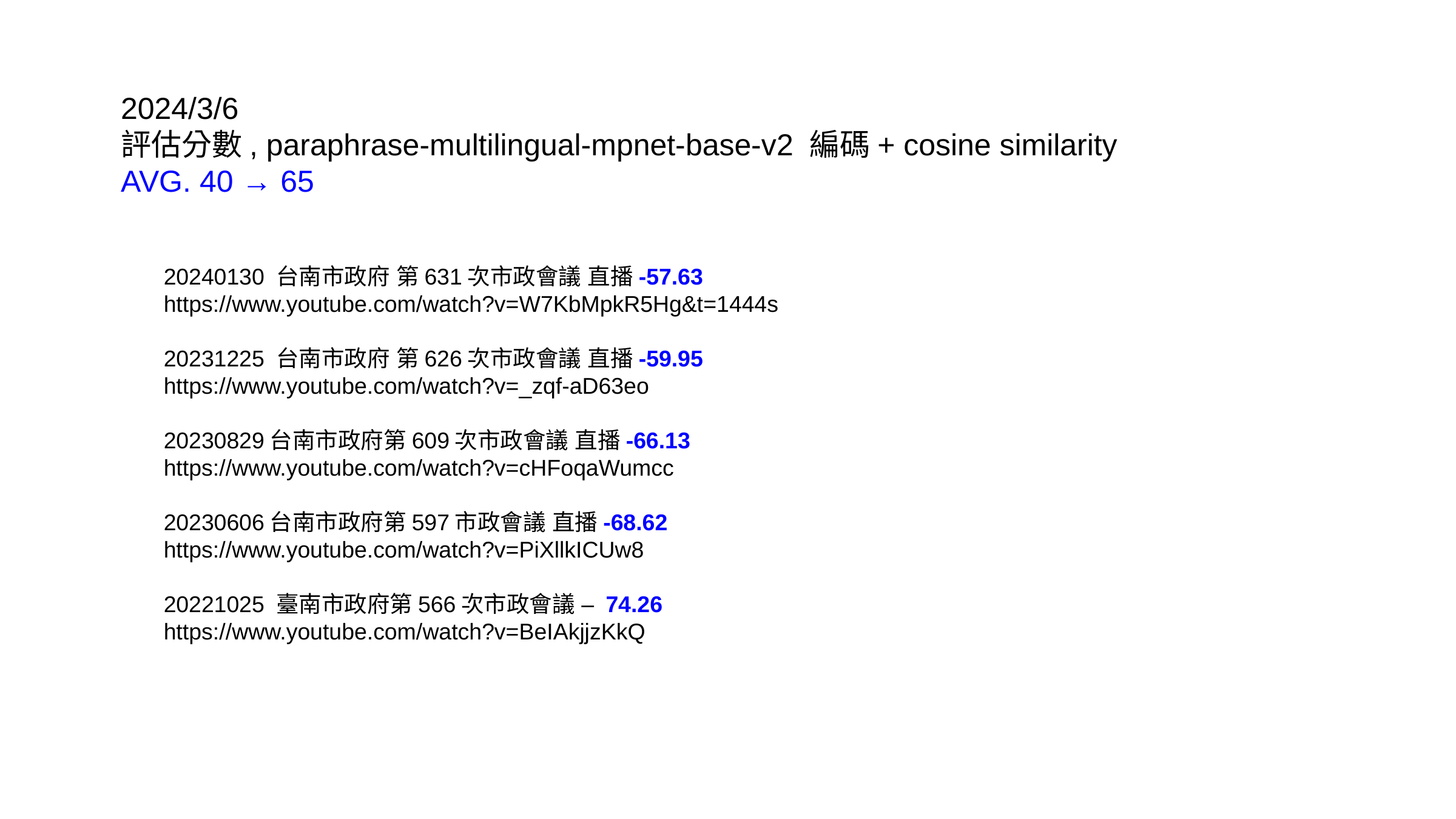

2024/3/6
評估分數, paraphrase-multilingual-mpnet-base-v2 編碼+ cosine similarity
AVG. 40 → 65

20240130 台南市政府 第631次市政會議 直播-57.63
https://www.youtube.com/watch?v=W7KbMpkR5Hg&t=1444s

20231225 台南市政府 第626次市政會議 直播-59.95
https://www.youtube.com/watch?v=_zqf-aD63eo

20230829台南市政府第609次市政會議 直播-66.13
https://www.youtube.com/watch?v=cHFoqaWumcc

20230606台南市政府第597市政會議 直播-68.62
https://www.youtube.com/watch?v=PiXllkICUw8

20221025 臺南市政府第566次市政會議 – 74.26
https://www.youtube.com/watch?v=BeIAkjjzKkQ